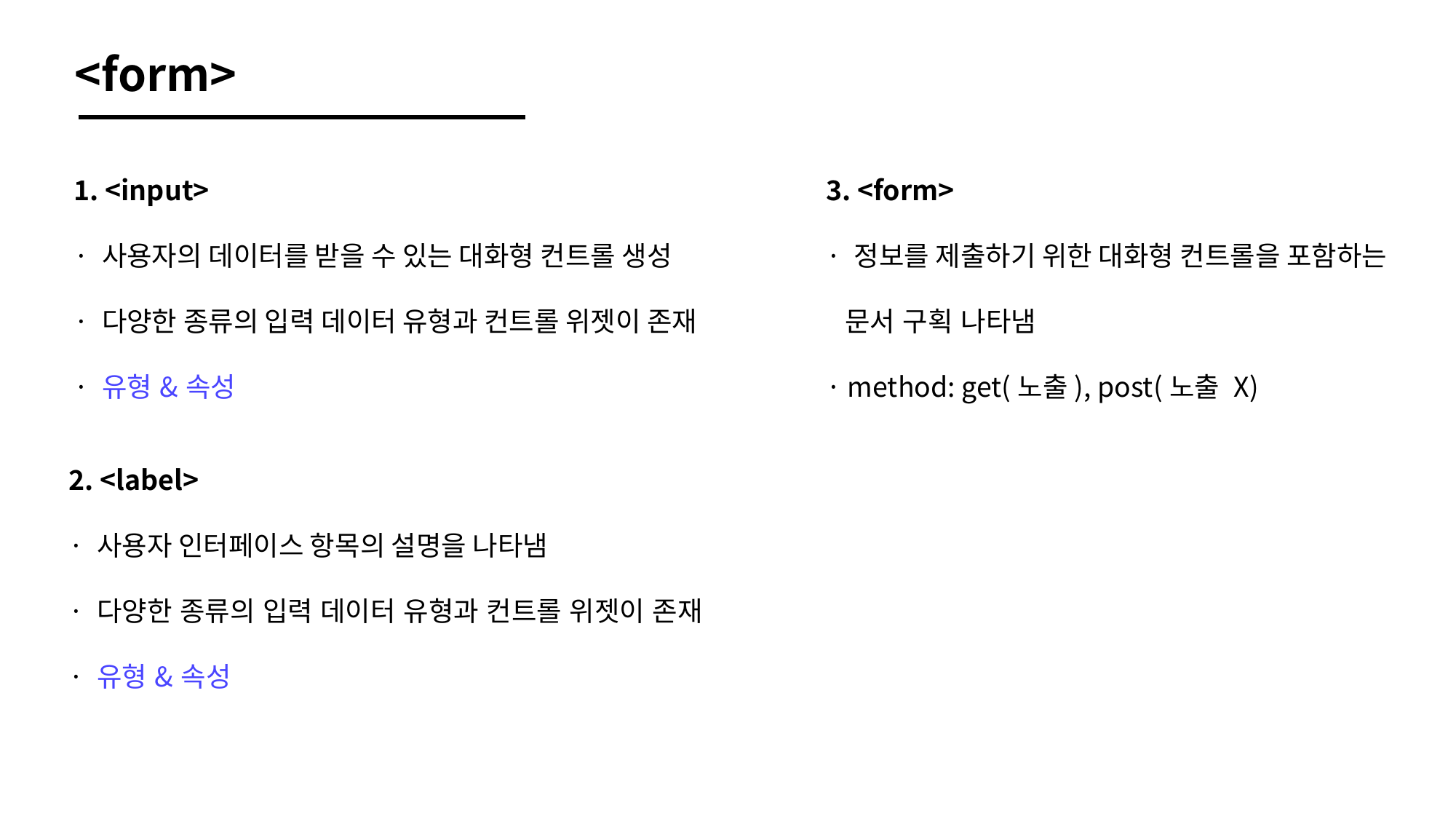

<form>
1. <input>

· 사용자의 데이터를 받을 수 있는 대화형 컨트롤 생성

· 다양한 종류의 입력 데이터 유형과 컨트롤 위젯이 존재

· 유형 & 속성
3. <form>

· 정보를 제출하기 위한 대화형 컨트롤을 포함하는
  문서 구획 나타냄

· method: get(노출), post(노출 X)
2. <label>

· 사용자 인터페이스 항목의 설명을 나타냄

· 다양한 종류의 입력 데이터 유형과 컨트롤 위젯이 존재

· 유형 & 속성